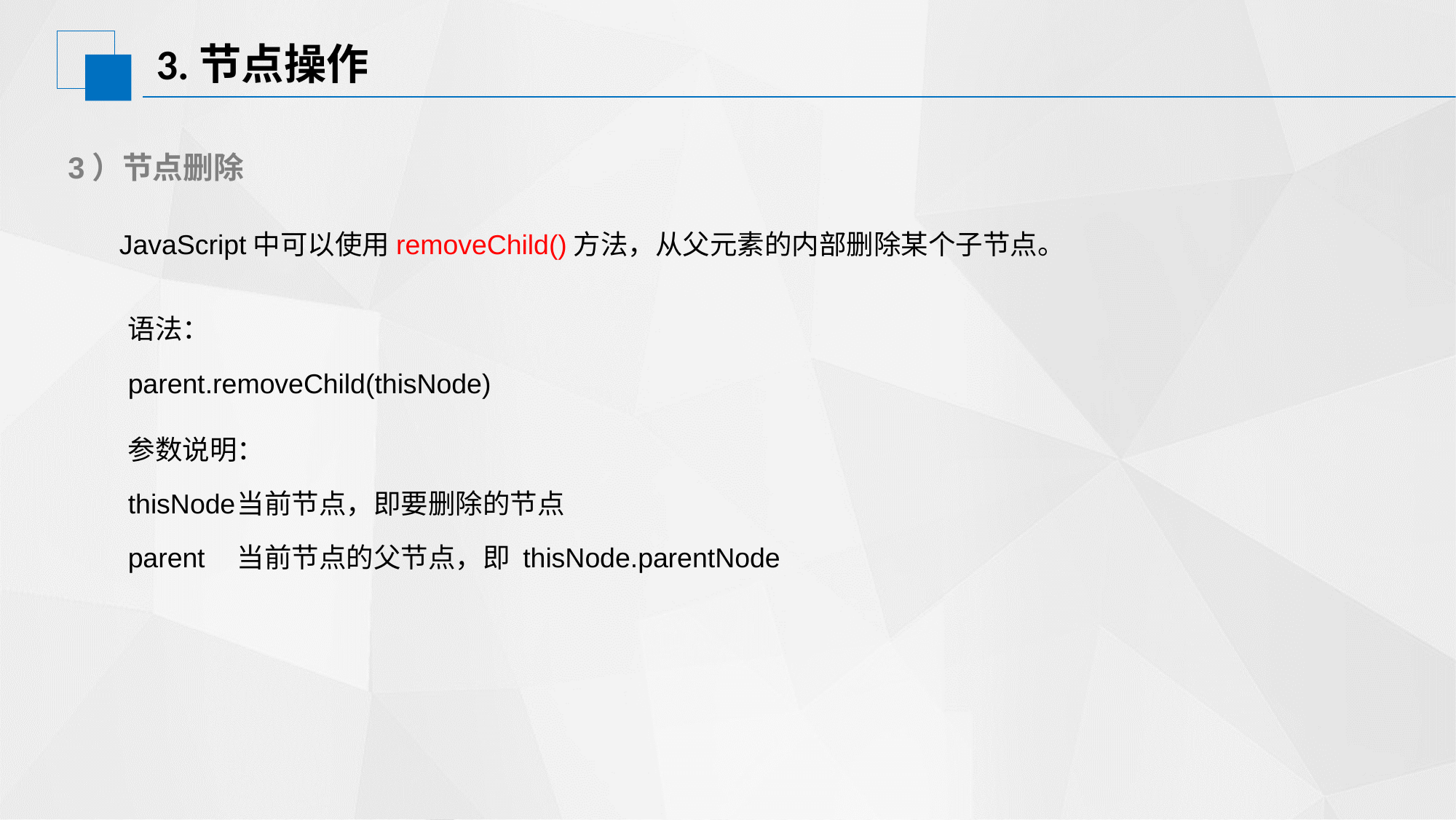

# 3.节点操作
3）节点删除
JavaScript中可以使用removeChild()方法，从父元素的内部删除某个子节点。
语法：
parent.removeChild(thisNode)
参数说明：
thisNode	当前节点，即要删除的节点
parent	当前节点的父节点，即 thisNode.parentNode